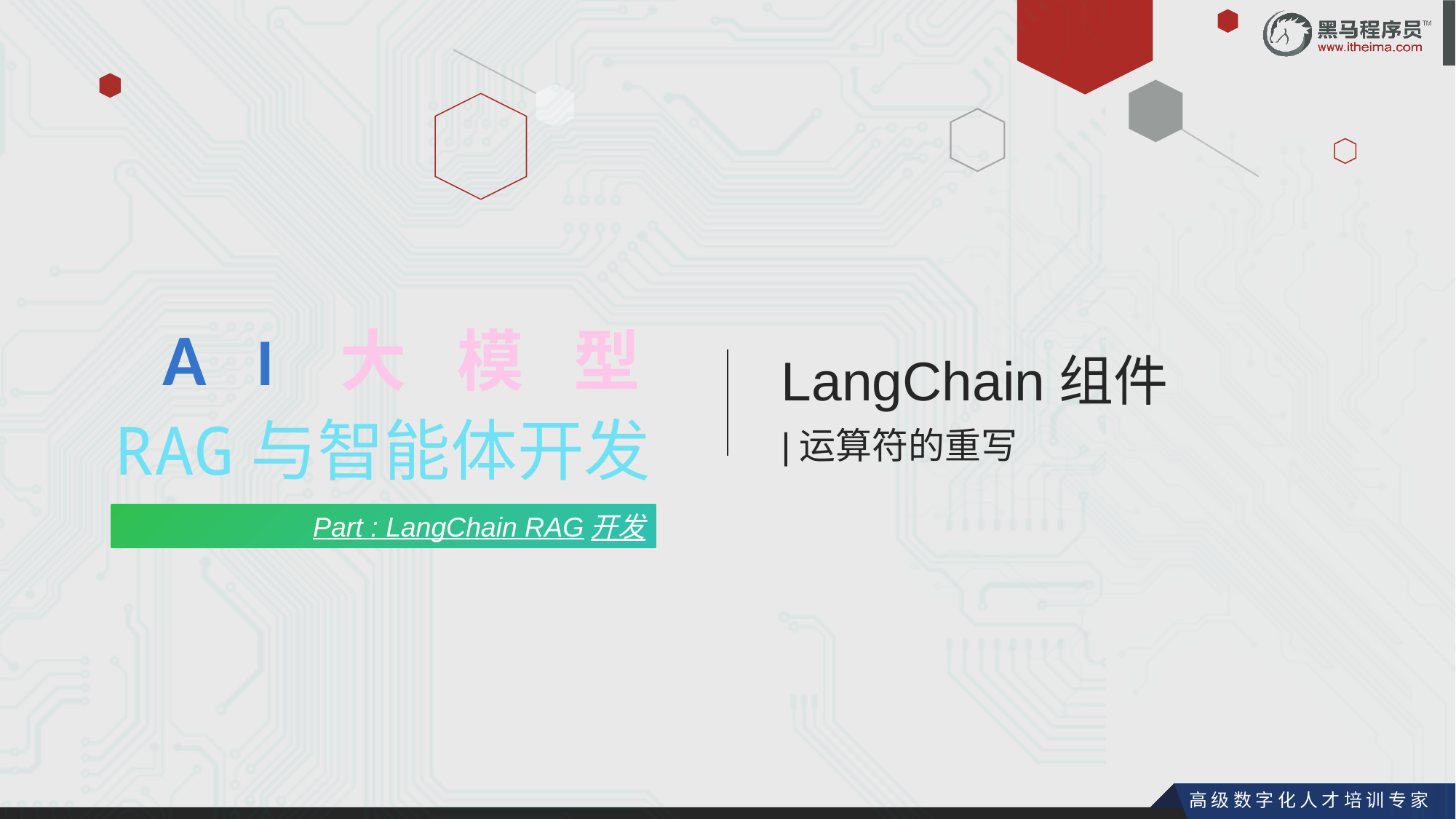

AI大模型
LangChain组件
|运算符的重写
RAG与智能体开发
Part : LangChain RAG开发